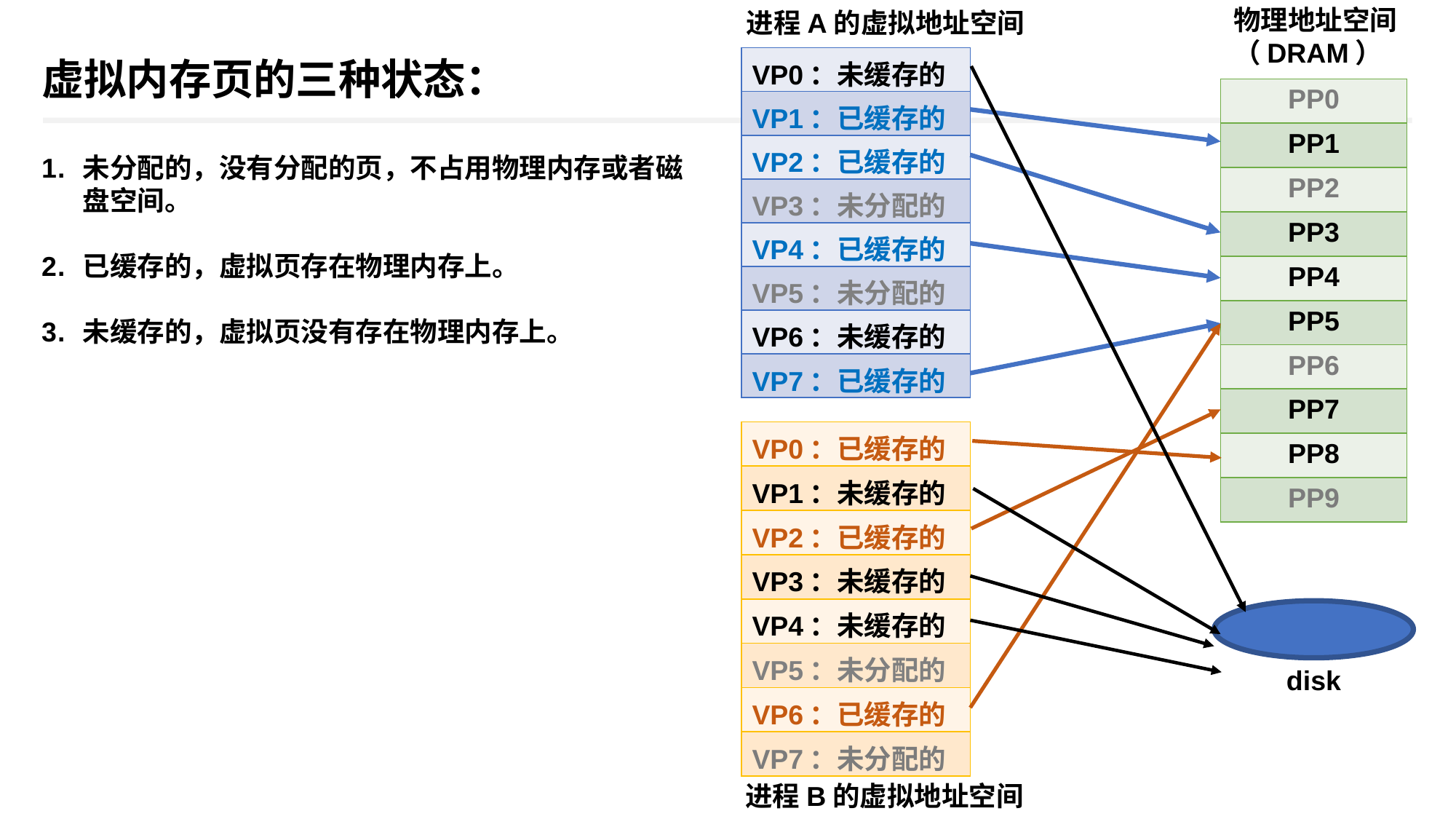

物理地址空间
（DRAM）
进程A的虚拟地址空间
虚拟内存页的三种状态：
| VP0：未缓存的 |
| --- |
| VP1：已缓存的 |
| VP2：已缓存的 |
| VP3：未分配的 |
| VP4：已缓存的 |
| VP5：未分配的 |
| VP6：未缓存的 |
| VP7：已缓存的 |
| PP0 |
| --- |
| PP1 |
| PP2 |
| PP3 |
| PP4 |
| PP5 |
| PP6 |
| PP7 |
| PP8 |
| PP9 |
未分配的，没有分配的页，不占用物理内存或者磁盘空间。

已缓存的，虚拟页存在物理内存上。

未缓存的，虚拟页没有存在物理内存上。
| VP0：已缓存的 |
| --- |
| VP1：未缓存的 |
| VP2：已缓存的 |
| VP3：未缓存的 |
| VP4：未缓存的 |
| VP5：未分配的 |
| VP6：已缓存的 |
| VP7：未分配的 |

disk
进程B的虚拟地址空间